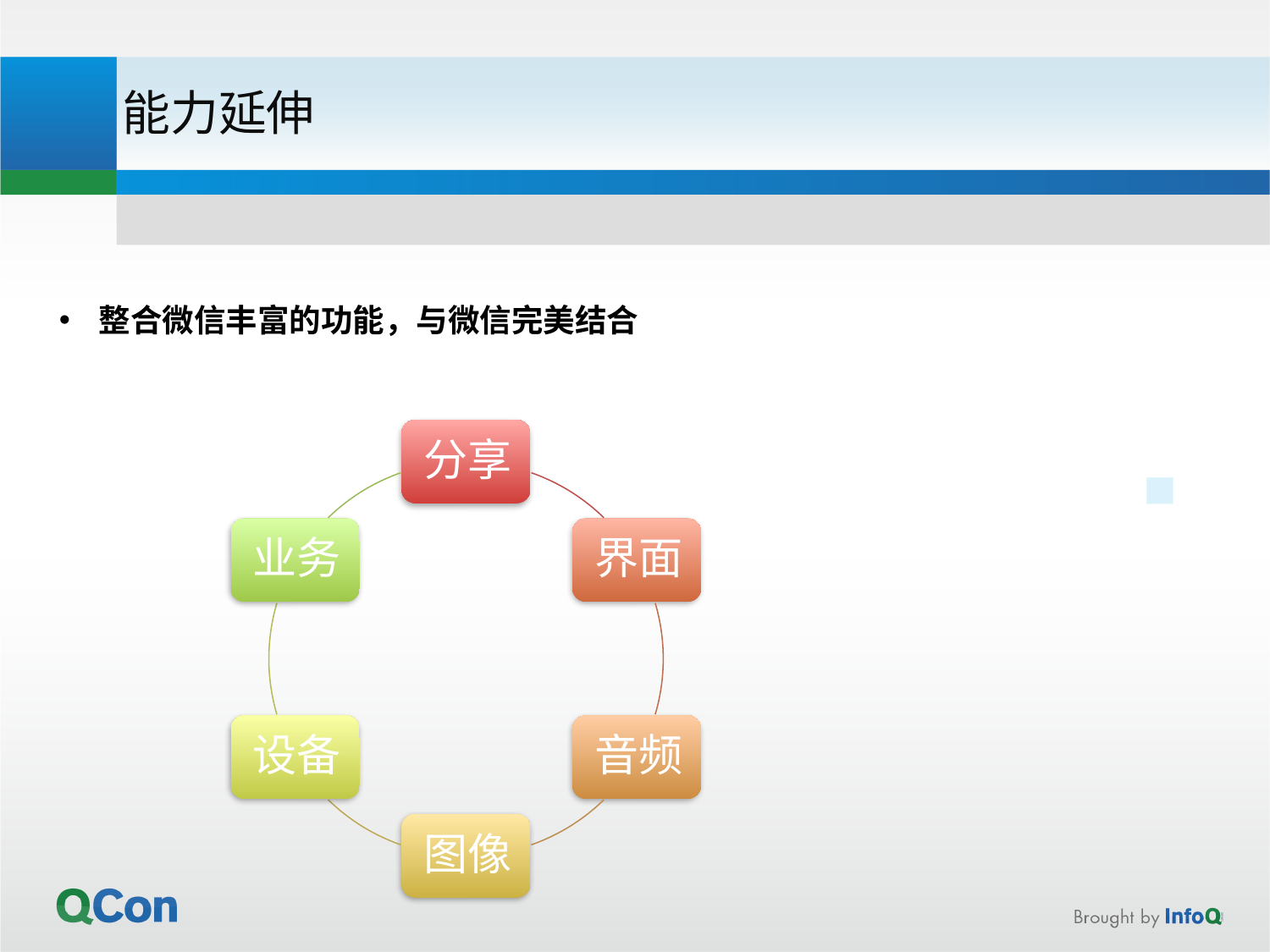

能力延伸
整合微信丰富的功能，与微信完美结合
分享
界面
音频
图像
设备
业务